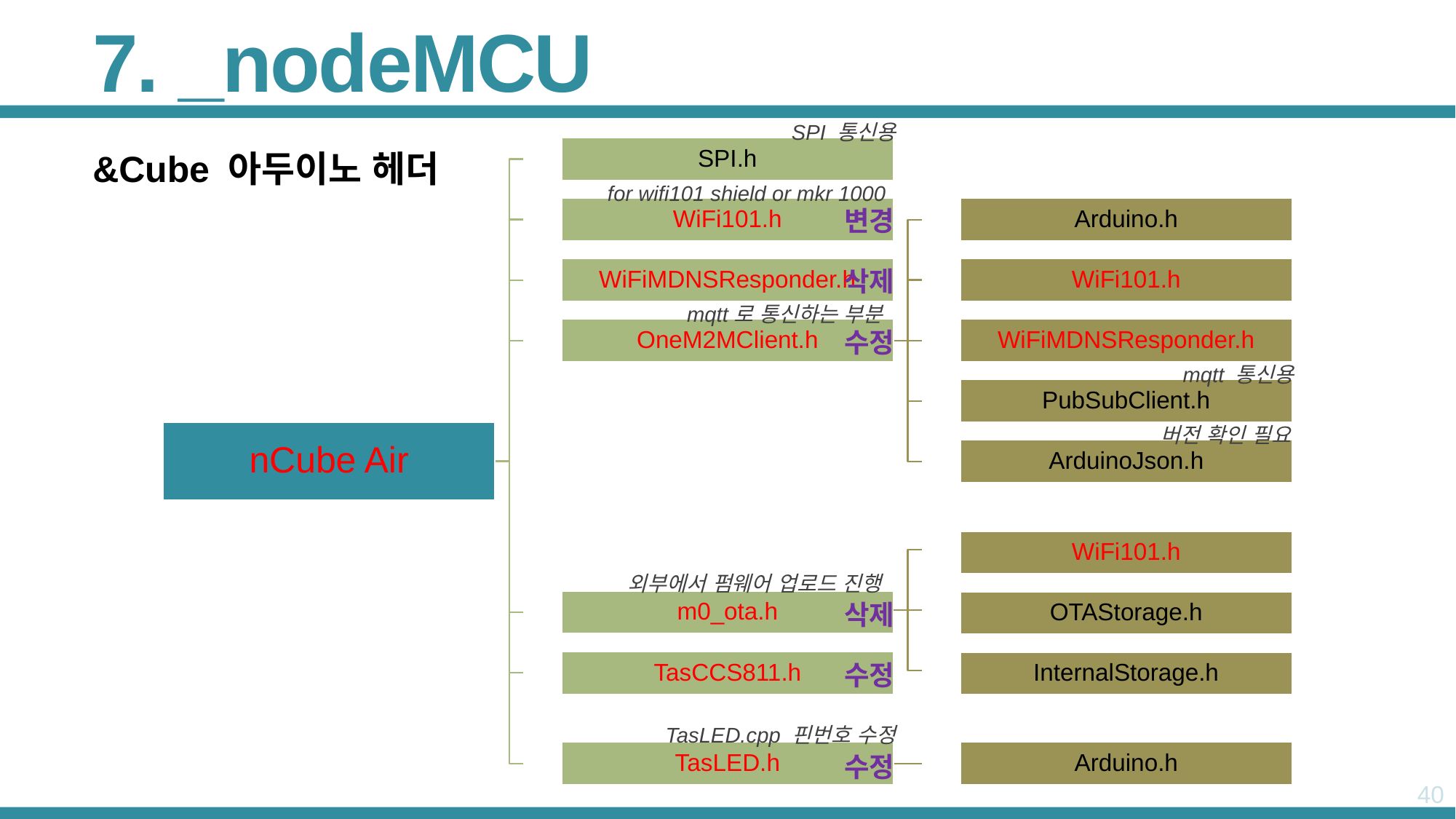

# 7. _nodeMCU
SPI 통신용
SPI.h

WiFi101.h
Arduino.h

WiFiMDNSResponder.h
WiFi101.h

OneM2MClient.h
WiFiMDNSResponder.h

PubSubClient.h
nCube Air
ArduinoJson.h

WiFi101.h

m0_ota.h
OTAStorage.h

TasCCS811.h
InternalStorage.h
TasLED.h
Arduino.h

for wifi101 shield or mkr 1000
mqtt로 통신하는 부분
mqtt 통신용
버전 확인 필요
외부에서 펌웨어 업로드 진행
TasLED.cpp 핀번호 수정
&Cube 아두이노 헤더
변경
삭제
수정
삭제
수정
수정
40